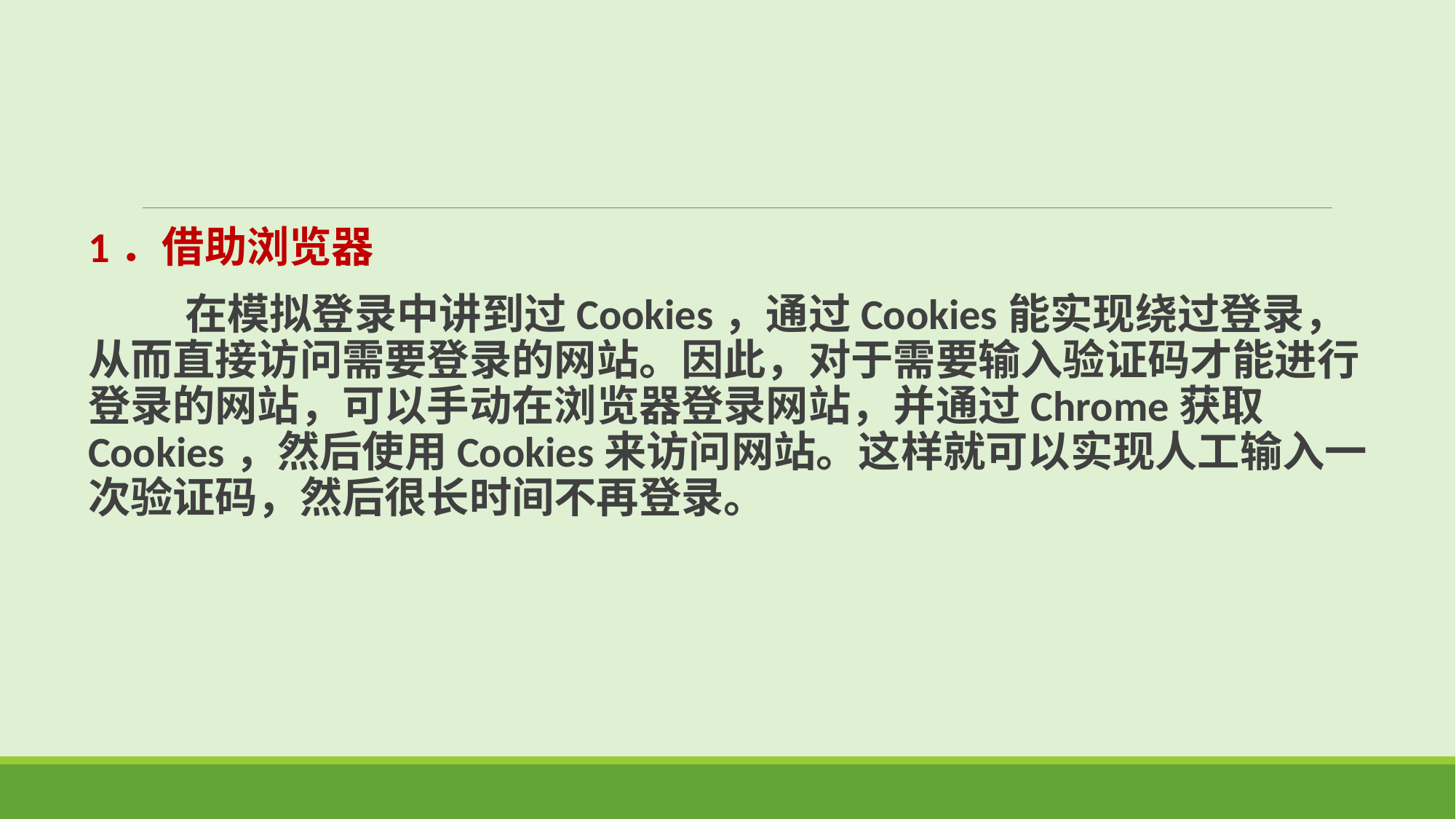

1．借助浏览器
         在模拟登录中讲到过Cookies，通过Cookies能实现绕过登录，从而直接访问需要登录的网站。因此，对于需要输入验证码才能进行登录的网站，可以手动在浏览器登录网站，并通过Chrome获取Cookies，然后使用Cookies来访问网站。这样就可以实现人工输入一次验证码，然后很长时间不再登录。